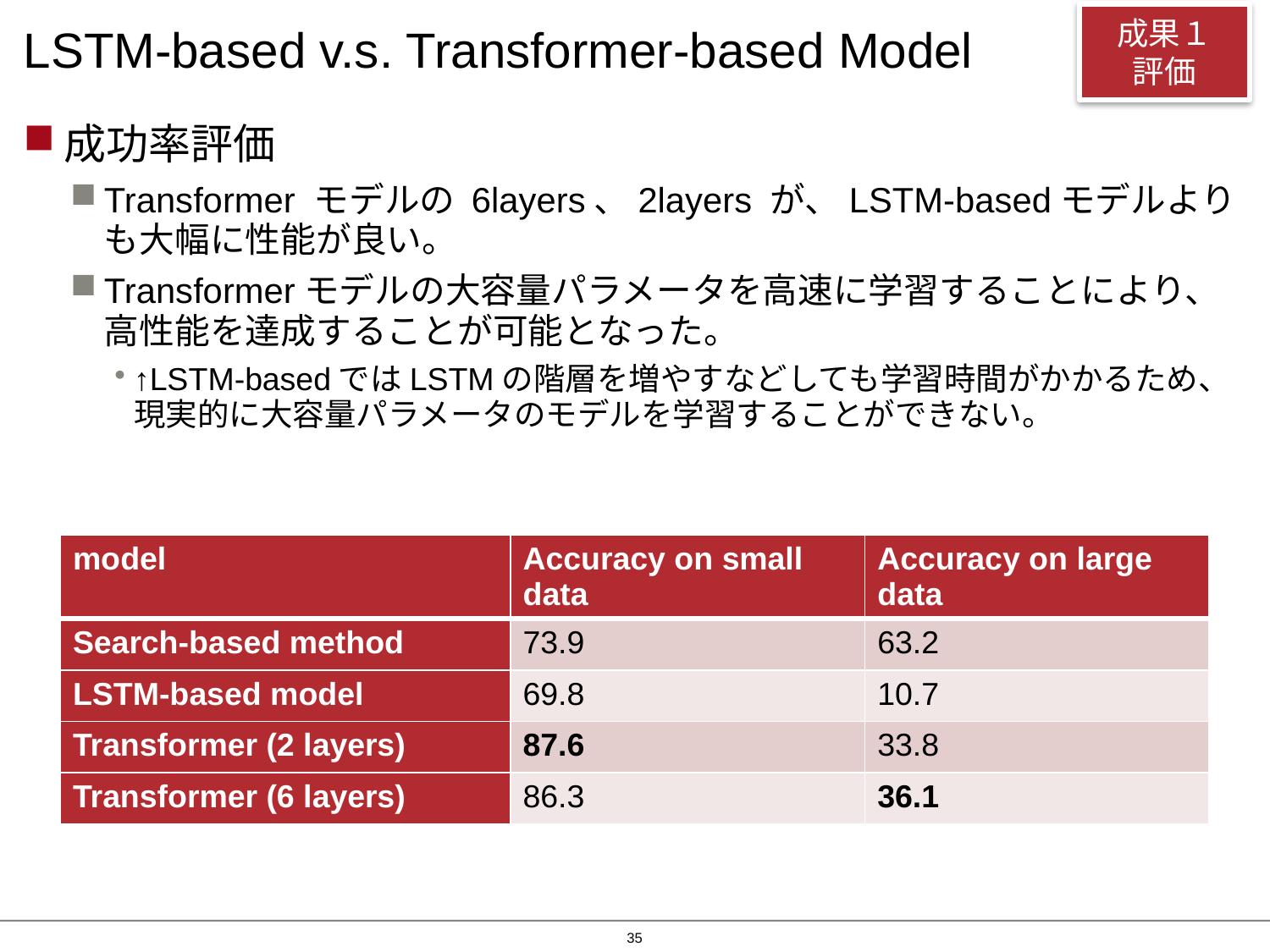

# LSTM-based v.s. Transformer-based Model
成果１
評価
成功率評価
Transformer モデルの 6layers、2layers が、LSTM-basedモデルよりも大幅に性能が良い。
Transformerモデルの大容量パラメータを高速に学習することにより、高性能を達成することが可能となった。
↑LSTM-basedではLSTMの階層を増やすなどしても学習時間がかかるため、現実的に大容量パラメータのモデルを学習することができない。
| model | Accuracy on small data | Accuracy on large data |
| --- | --- | --- |
| Search-based method | 73.9 | 63.2 |
| LSTM-based model | 69.8 | 10.7 |
| Transformer (2 layers) | 87.6 | 33.8 |
| Transformer (6 layers) | 86.3 | 36.1 |
35